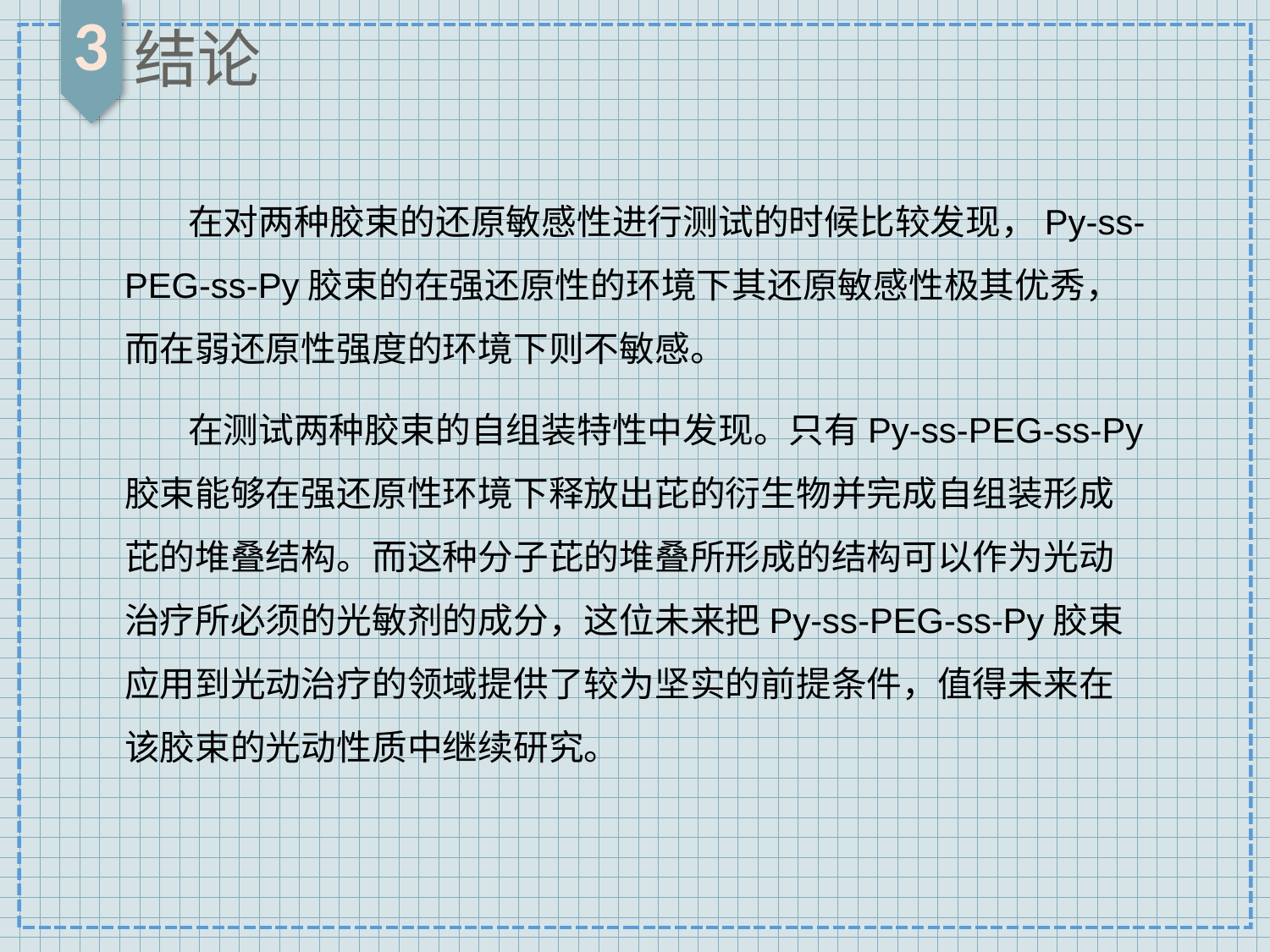

3
结论
在对两种胶束的还原敏感性进行测试的时候比较发现，Py-ss-PEG-ss-Py胶束的在强还原性的环境下其还原敏感性极其优秀，而在弱还原性强度的环境下则不敏感。
在测试两种胶束的自组装特性中发现。只有Py-ss-PEG-ss-Py胶束能够在强还原性环境下释放出芘的衍生物并完成自组装形成芘的堆叠结构。而这种分子芘的堆叠所形成的结构可以作为光动治疗所必须的光敏剂的成分，这位未来把Py-ss-PEG-ss-Py胶束应用到光动治疗的领域提供了较为坚实的前提条件，值得未来在该胶束的光动性质中继续研究。